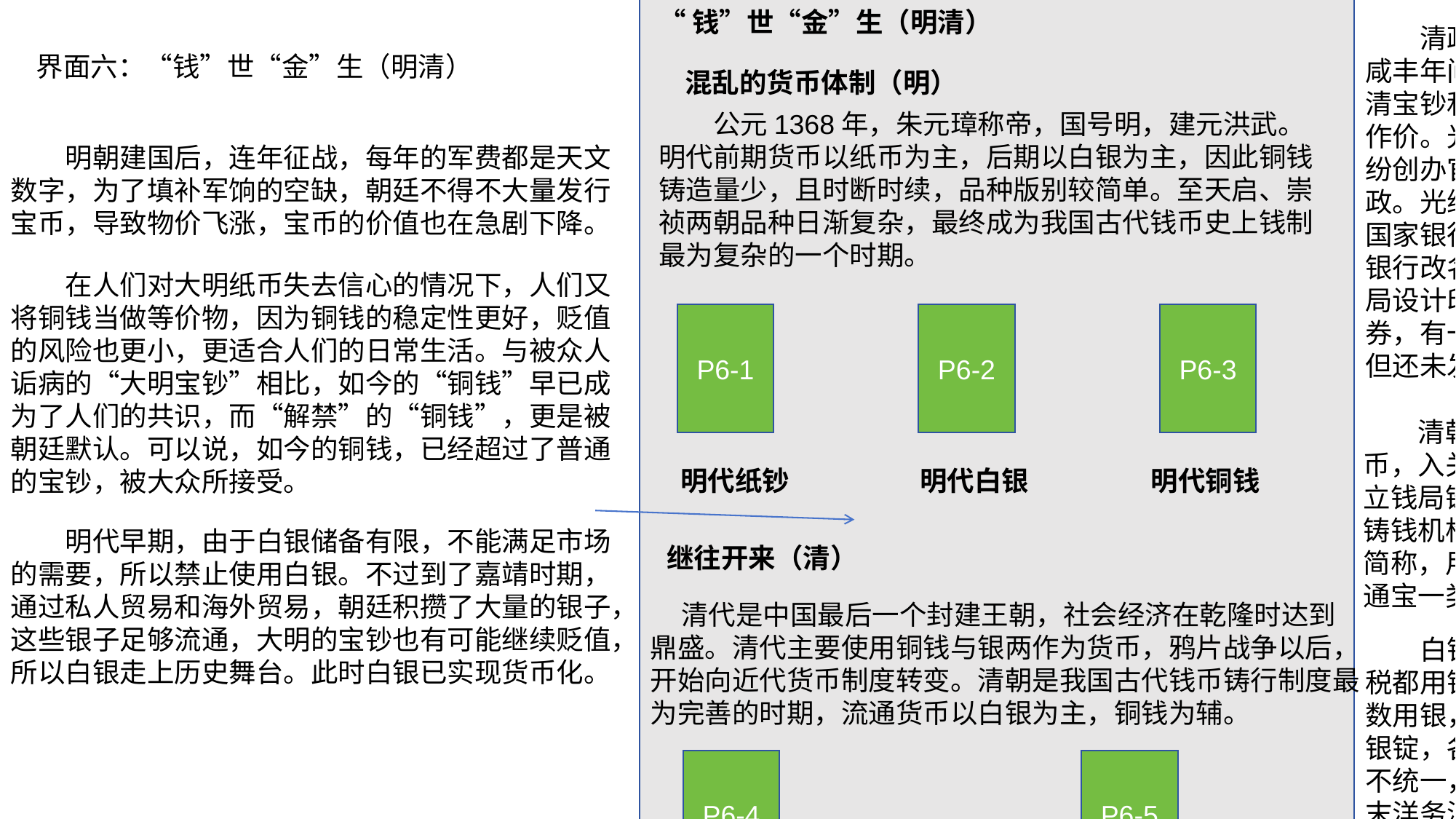

“钱”世“金”生（明清）

清政府对发行纸币的问题一直非常慎重，咸丰年间在财政压力下重新发行纸币，有大清宝钞和户部官票两种，分别对制钱和银两作价。光绪年间，各省督抚为扩大财力，纷纷创办官银钱局，发行纸币，以维持地方财政。光绪三十一年（1905年）中国第一家国家银行大清户部银行成立，1908年户部银行改名大清银行。宣统年间，度支部印刷局设计印制了摄政王载沣像的大清银行兑换券，有一元、五元、十元、一百元几种面额，但还未发行，清政府就灭亡了。
界面六：“钱”世“金”生（明清）
混乱的货币体制（明）
公元1368年，朱元璋称帝，国号明，建元洪武。明代前期货币以纸币为主，后期以白银为主，因此铜钱铸造量少，且时断时续，品种版别较简单。至天启、崇祯两朝品种日渐复杂，最终成为我国古代钱币史上钱制最为复杂的一个时期。
明朝建国后，连年征战，每年的军费都是天文数字，为了填补军饷的空缺，朝廷不得不大量发行宝币，导致物价飞涨，宝币的价值也在急剧下降。
在人们对大明纸币失去信心的情况下，人们又将铜钱当做等价物，因为铜钱的稳定性更好，贬值的风险也更小，更适合人们的日常生活。与被众人诟病的“大明宝钞”相比，如今的“铜钱”早已成为了人们的共识，而“解禁”的“铜钱”，更是被朝廷默认。可以说，如今的铜钱，已经超过了普通的宝钞，被大众所接受。
P6-1
P6-2
P6-3
清朝在入关之前已经创制文字，铸造钱币，入关之后，即仿照明制，在全国各地设立钱局铸钱，并长期在钱币背面用满文标注铸钱机构的名称。铜钱背面大多铸有钱局名简称，用满或汉文书写。清朝前期網钱只有通宝一类，币制稳定，成丰始铸大钱
明代纸钞
明代白银
明代铜钱
明代早期，由于白银储备有限，不能满足市场的需要，所以禁止使用白银。不过到了嘉靖时期，通过私人贸易和海外贸易，朝廷积攒了大量的银子，这些银子足够流通，大明的宝钞也有可能继续贬值，所以白银走上历史舞台。此时白银已实现货币化。
继往开来（清）
    清代是中国最后一个封建王朝，社会经济在乾隆时达到
鼎盛。清代主要使用铜钱与银两作为货币，鸦片战争以后，
开始向近代货币制度转变。清朝是我国古代钱币铸行制度最
为完善的时期，流通货币以白银为主，铜钱为辅。
白银是清代最主要的货币，国家财政赋税都用银两计算，市场流通中银钱并用，大数用银，小数用钱。白银被铸成大小不同的银锭，各地银锭的形状、成色、衡器标准都不统一，流通时要相互折算，十分不便。清末洋务派官员开始引进西方的造币技术，光绪十三年（1887年）两广总督张之洞奏请自铸银元，次年设广东银元局试铸银币成功，正式开启了中国机制银币的历史，随后各省纷纷效仿，银元的名称主要有光绪元宝和大清银币两种。
P6-4
P6-5
清代金币
明清货币3d展示
M7
M8
M9
兴朝通宝
乾隆通宝
大清银币